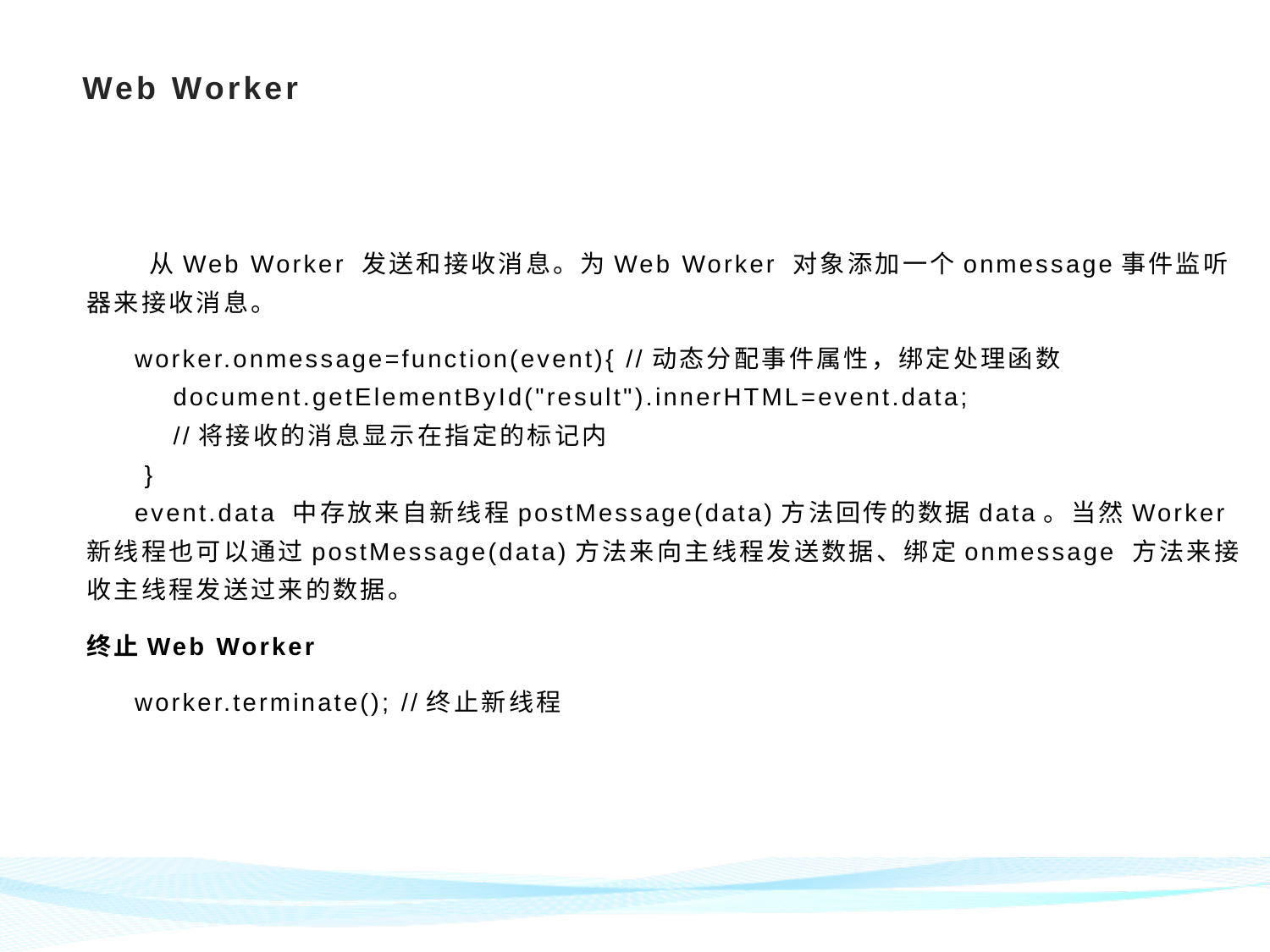

# Web Worker
       从Web Worker 发送和接收消息。为Web Worker 对象添加一个onmessage事件监听器来接收消息。
     worker.onmessage=function(event){ //动态分配事件属性，绑定处理函数
         document.getElementById("result").innerHTML=event.data;
         //将接收的消息显示在指定的标记内
      }
     event.data 中存放来自新线程postMessage(data)方法回传的数据data。当然Worker 新线程也可以通过postMessage(data)方法来向主线程发送数据、绑定onmessage 方法来接收主线程发送过来的数据。
终止Web Worker
     worker.terminate(); //终止新线程